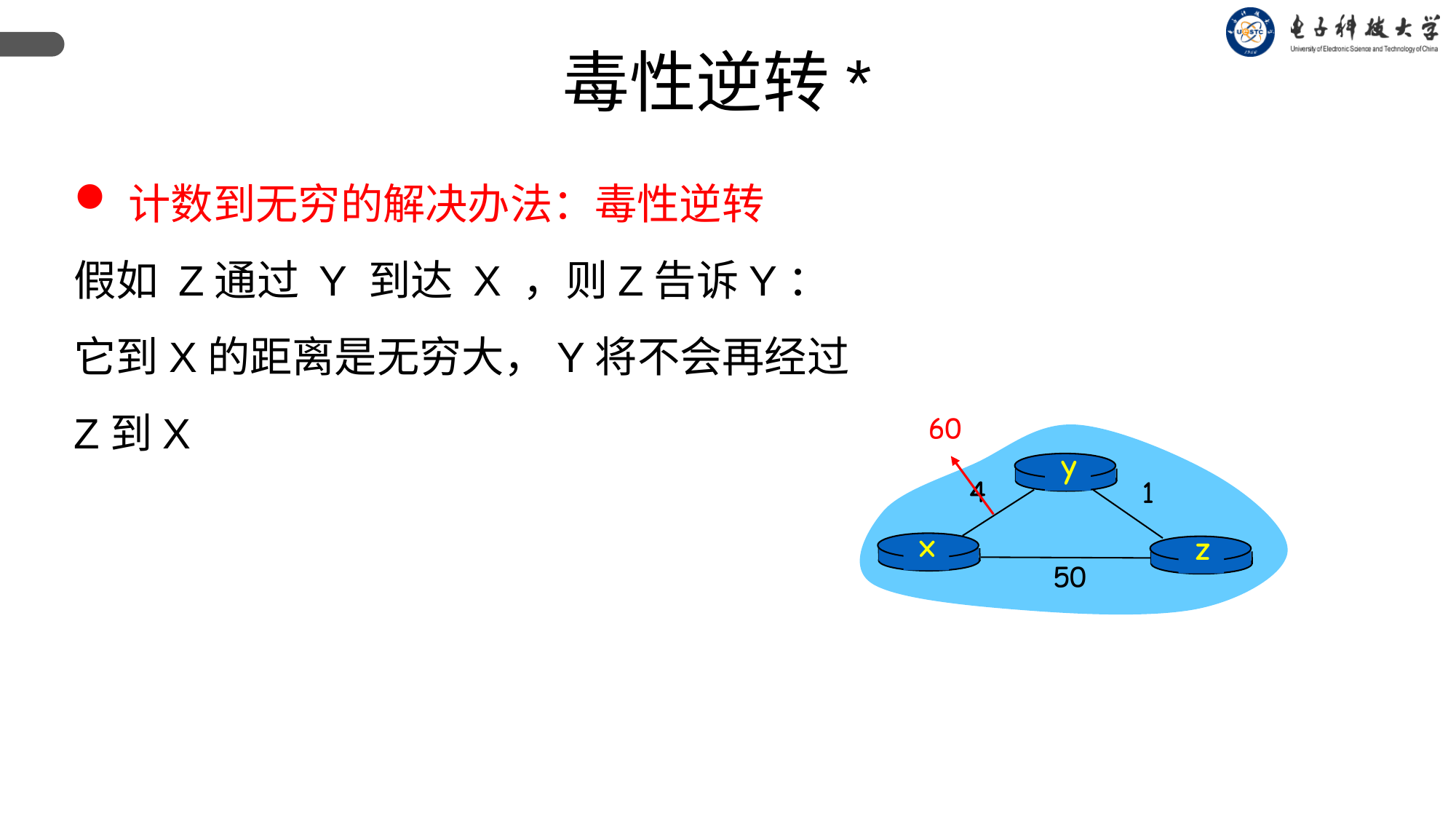

毒性逆转*
计数到无穷的解决办法：毒性逆转
假如 Z通过 Y 到达 X ，则Z告诉Y：它到X的距离是无穷大，Y将不会再经过Z到X
60

y

4
1

x

z

50